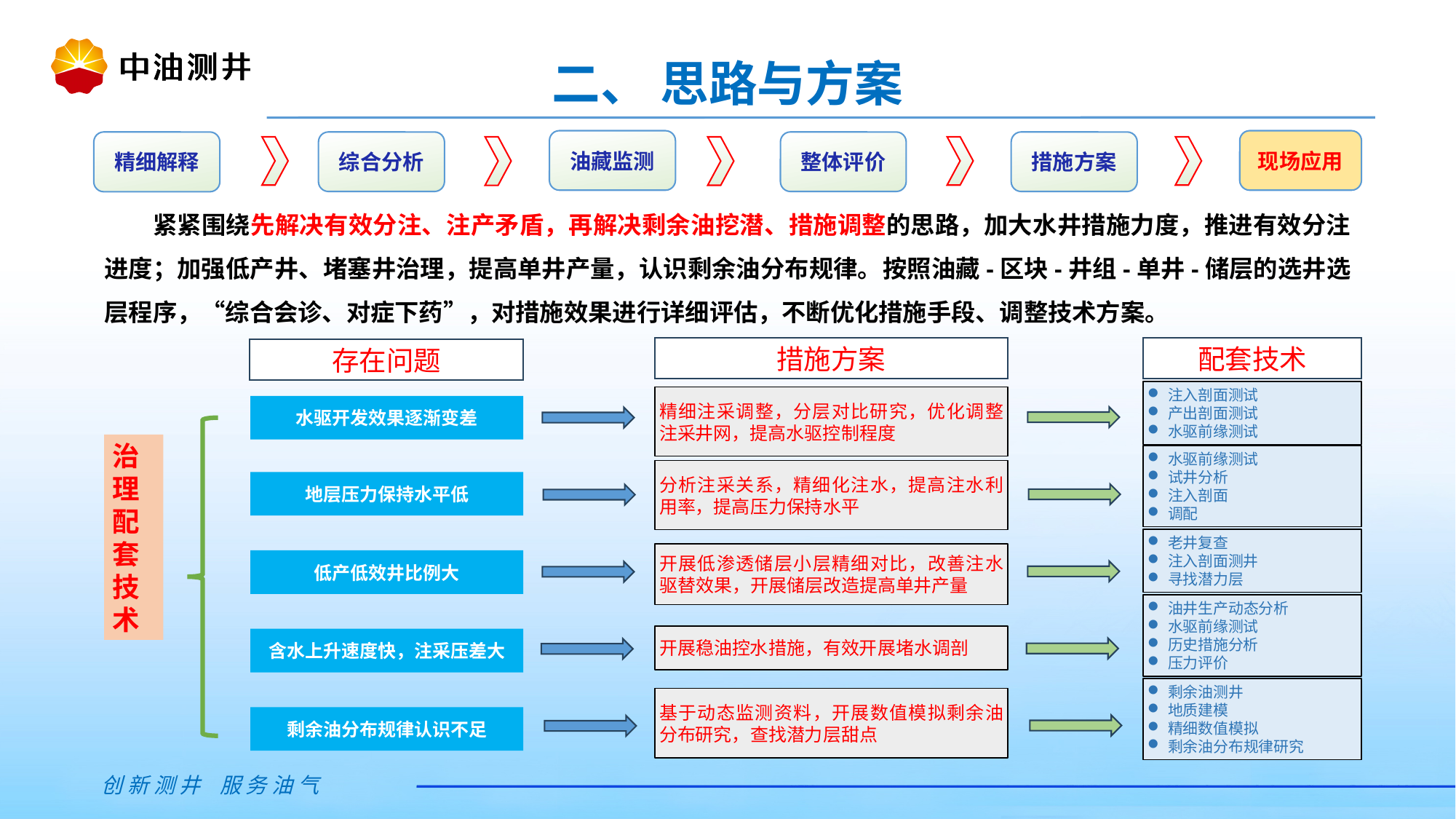

二、 思路与方案
油藏监测
现场应用
精细解释
综合分析
整体评价
措施方案

紧紧围绕先解决有效分注、注产矛盾，再解决剩余油挖潜、措施调整的思路，加大水井措施力度，推进有效分注进度；加强低产井、堵塞井治理，提高单井产量，认识剩余油分布规律。按照油藏-区块-井组-单井-储层的选井选层程序，“综合会诊、对症下药”，对措施效果进行详细评估，不断优化措施手段、调整技术方案。
配套技术
措施方案
存在问题
注入剖面测试
产出剖面测试
水驱前缘测试
水驱开发效果逐渐变差
精细注采调整，分层对比研究，优化调整注采井网，提高水驱控制程度

治理配套技术
水驱前缘测试
试井分析
注入剖面
调配
分析注采关系，精细化注水，提高注水利用率，提高压力保持水平
地层压力保持水平低

老井复查
注入剖面测井
寻找潜力层
低产低效井比例大
开展低渗透储层小层精细对比，改善注水驱替效果，开展储层改造提高单井产量

油井生产动态分析
水驱前缘测试
历史措施分析
压力评价
开展稳油控水措施，有效开展堵水调剖
含水上升速度快，注采压差大

剩余油测井
地质建模
精细数值模拟
剩余油分布规律研究
基于动态监测资料，开展数值模拟剩余油分布研究，查找潜力层甜点
剩余油分布规律认识不足